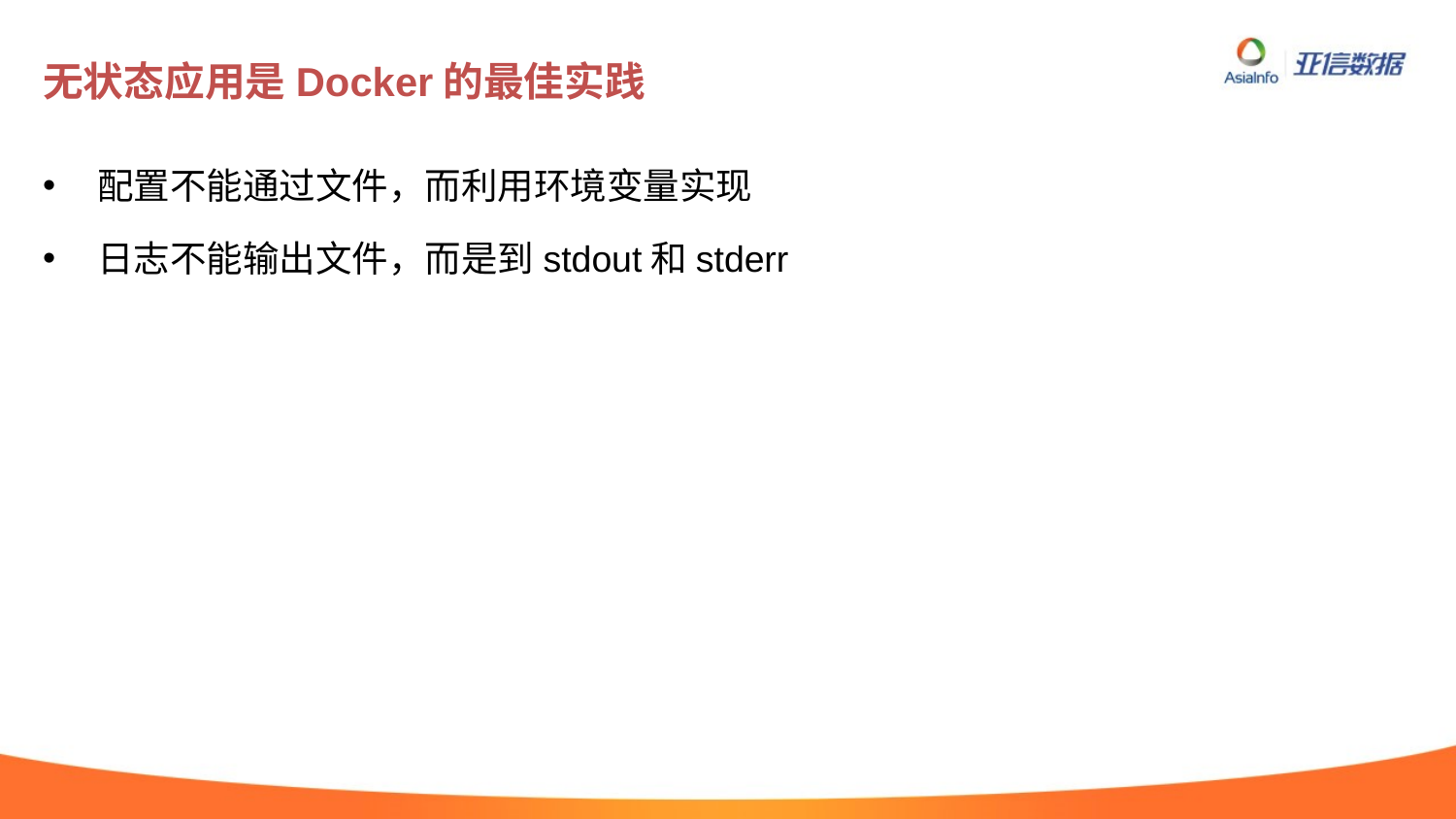

# 无状态应用是Docker的最佳实践
配置不能通过文件，而利用环境变量实现
日志不能输出文件，而是到stdout和stderr